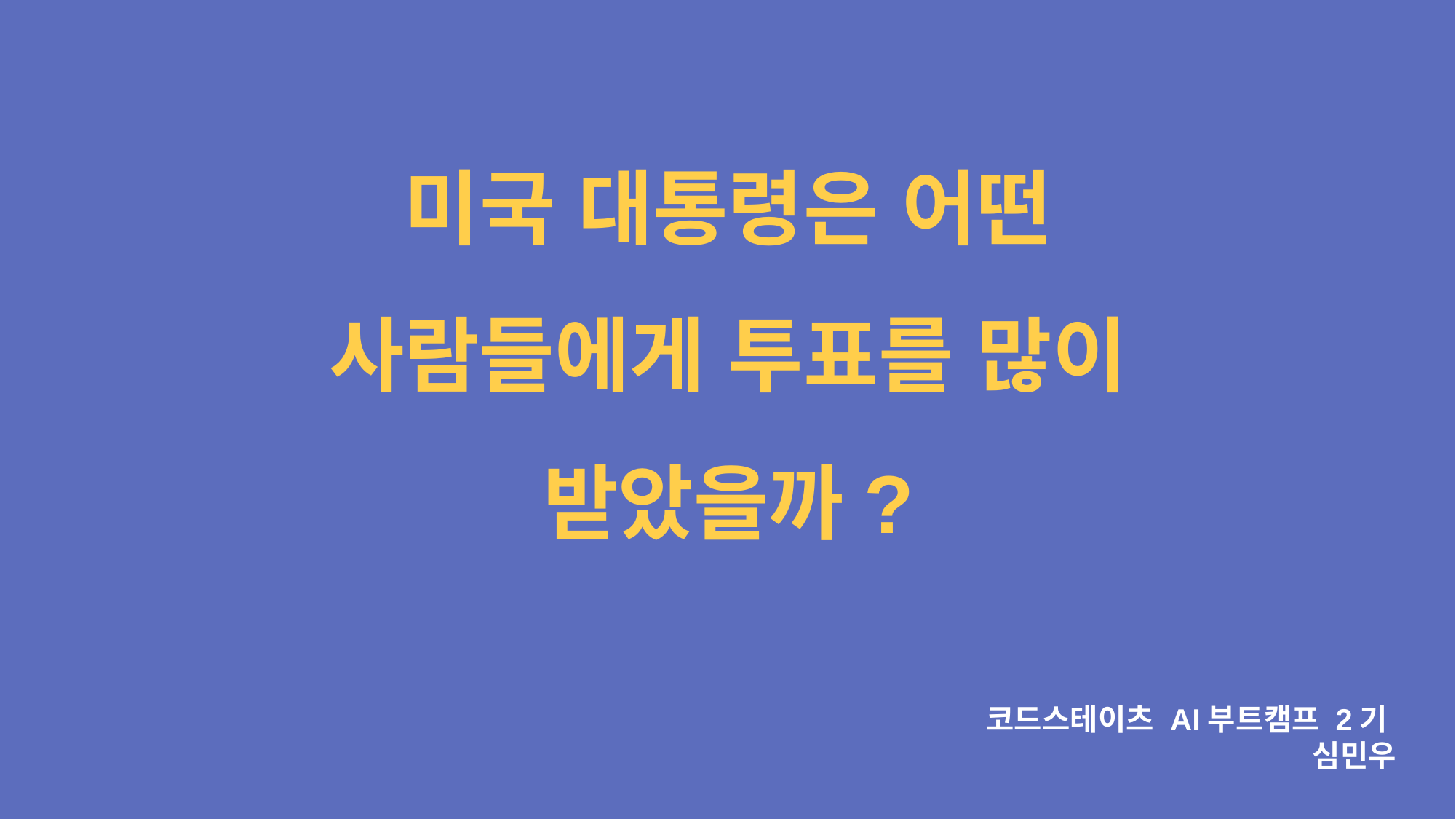

미국 대통령은 어떤 사람들에게 투표를 많이 받았을까?
코드스테이츠 AI부트캠프 2기
심민우